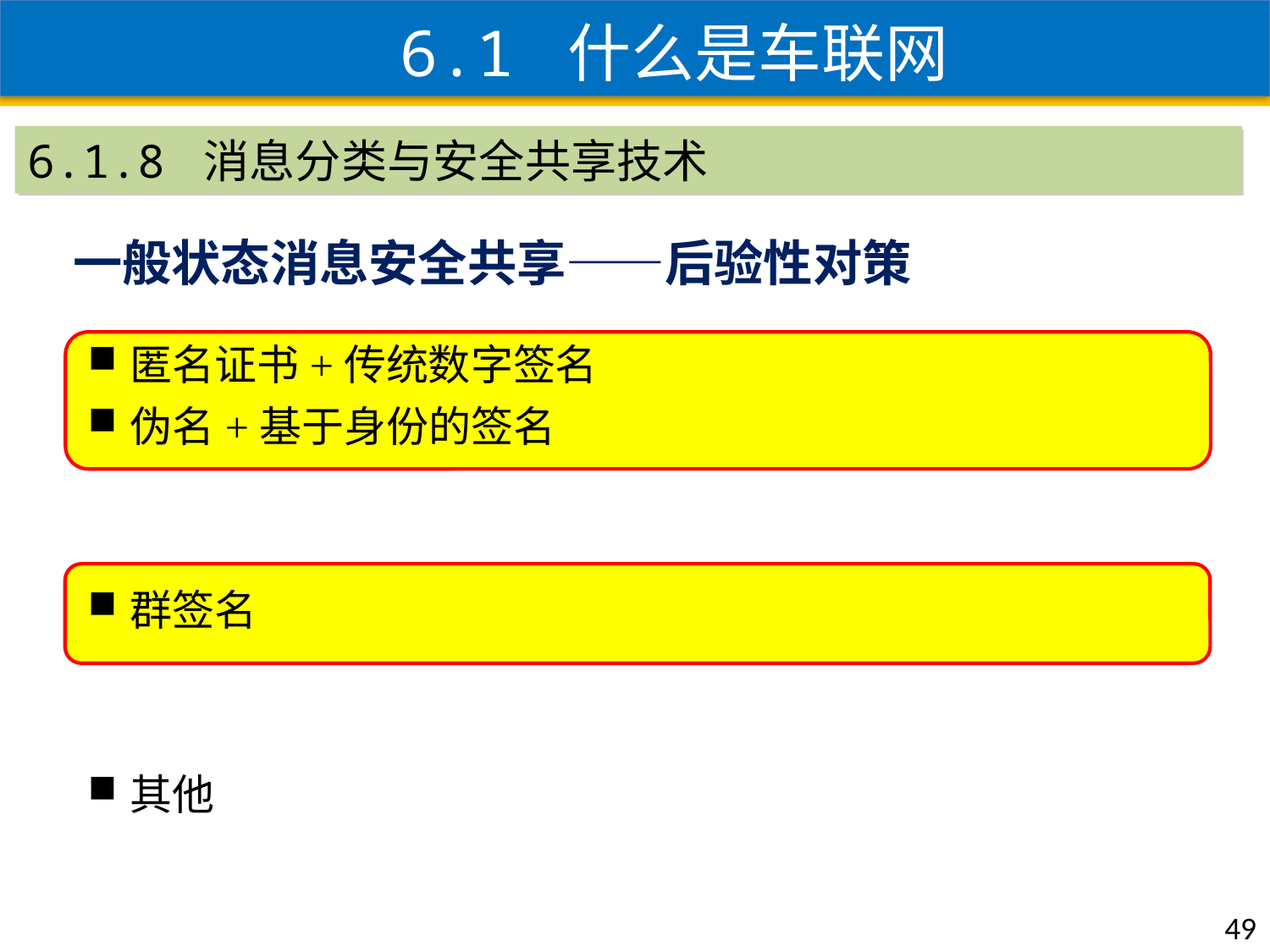

6.1 什么是车联网
6.1.8 消息分类与安全共享技术
一般状态消息安全共享——后验性对策

匿名证书+传统数字签名
伪名+基于身份的签名

群签名

其他

49